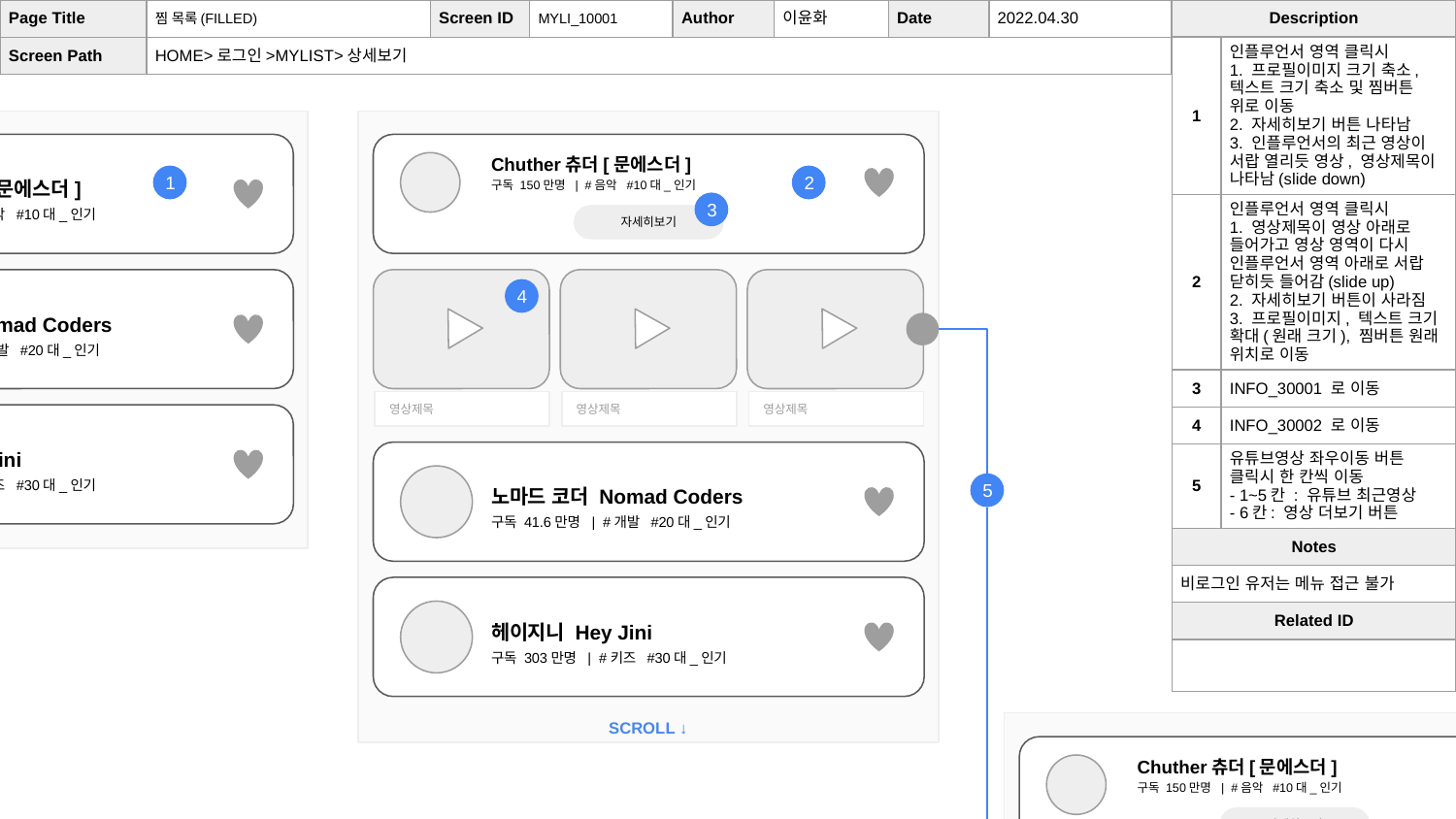

| Page Title | 찜 목록(FILLED) | Screen ID | MYLI\_10001 | Author | 이윤화 | Date | 2022.04.30 |
| --- | --- | --- | --- | --- | --- | --- | --- |
| Screen Path | HOME>로그인>MYLIST>상세보기 |  |  |  |  |  |  |
| Description |  |
| --- | --- |
| 1 | 인플루언서 영역 클릭시 1. 프로필이미지 크기 축소, 텍스트 크기 축소 및 찜버튼 위로 이동 2. 자세히보기 버튼 나타남 3. 인플루언서의 최근 영상이 서랍 열리듯 영상, 영상제목이 나타남(slide down) |
| 2 | 인플루언서 영역 클릭시 1. 영상제목이 영상 아래로 들어가고 영상 영역이 다시 인플루언서 영역 아래로 서랍 닫히듯 들어감(slide up) 2. 자세히보기 버튼이 사라짐 3. 프로필이미지, 텍스트 크기 확대(원래 크기), 찜버튼 원래 위치로 이동 |
| 3 | INFO\_30001 로 이동 |
| 4 | INFO\_30002 로 이동 |
| 5 | 유튜브영상 좌우이동 버튼 클릭시 한 칸씩 이동 - 1~5칸 : 유튜브 최근영상 - 6칸: 영상 더보기 버튼 |
| Notes |  |
| 비로그인 유저는 메뉴 접근 불가 |  |
| Related ID |  |
|  |  |

Chuther츄더[문에스더]
구독 150만명  |  #음악  #10대_인기

노마드 코더 Nomad Coders
구독 41.6만명  |  #개발  #20대_인기

헤이지니 Hey Jini
구독 303만명  |  #키즈  #30대_인기

Chuther츄더[문에스더]
구독 150만명  |  #음악  #10대_인기

1
2

3
자세히보기

영상제목

영상제목

영상제목
4

노마드 코더 Nomad Coders
구독 41.6만명  |  #개발  #20대_인기

5

헤이지니 Hey Jini
구독 303만명  |  #키즈  #30대_인기

SCROLL ↓

Chuther츄더[문에스더]
구독 150만명  |  #음악  #10대_인기

자세히보기

영상제목

영상제목
영상 더보기 >

3